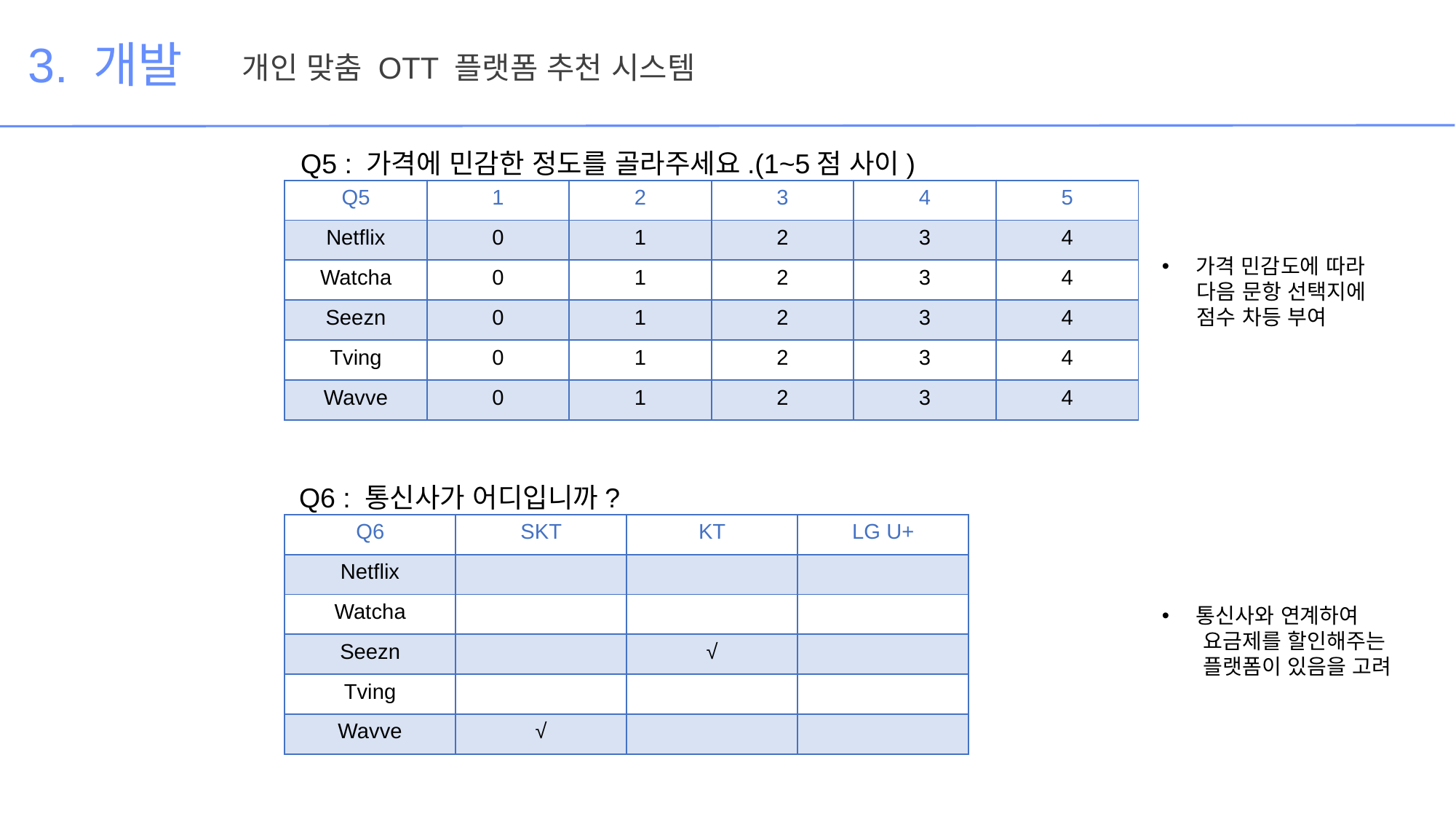

3. 개발
개인 맞춤 OTT 플랫폼 추천 시스템
Q5 : 가격에 민감한 정도를 골라주세요.(1~5점 사이)
| Q5 | 1 | 2 | 3 | 4 | 5 |
| --- | --- | --- | --- | --- | --- |
| Netflix | 0 | 1 | 2 | 3 | 4 |
| Watcha | 0 | 1 | 2 | 3 | 4 |
| Seezn | 0 | 1 | 2 | 3 | 4 |
| Tving | 0 | 1 | 2 | 3 | 4 |
| Wavve | 0 | 1 | 2 | 3 | 4 |
가격 민감도에 따라
     다음 문항 선택지에
     점수 차등 부여

Q6 : 통신사가 어디입니까?
| Q6 | SKT | KT | LG U+ |
| --- | --- | --- | --- |
| Netflix |  |  |  |
| Watcha |  |  |  |
| Seezn |  | √ |  |
| Tving |  |  |  |
| Wavve | √ |  |  |
통신사와 연계하여
      요금제를 할인해주는
      플랫폼이 있음을 고려